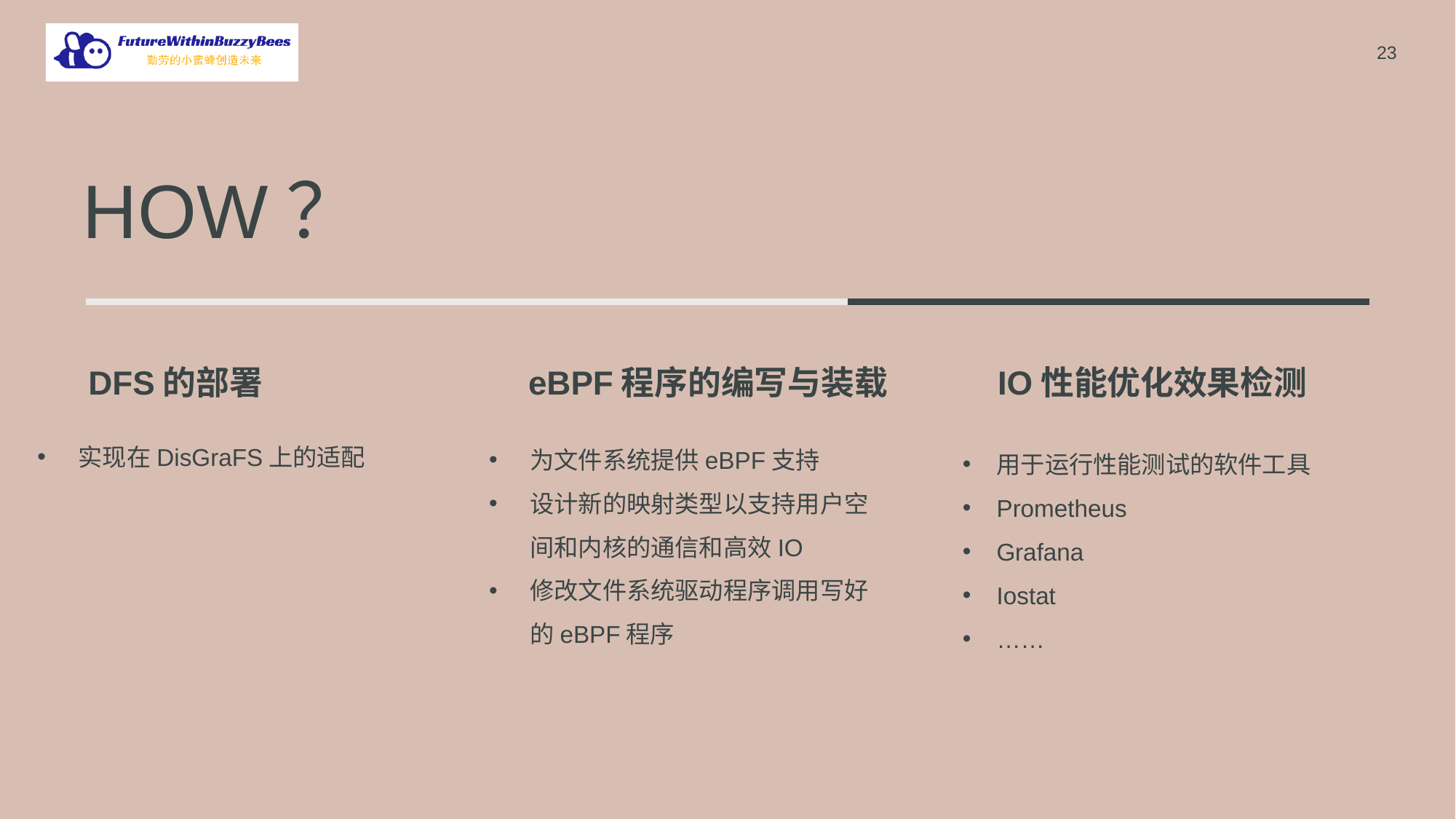

23
# How？
DFS的部署

eBPF程序的编写与装载
IO性能优化效果检测
实现在DisGraFS上的适配
为文件系统提供eBPF支持
设计新的映射类型以支持用户空间和内核的通信和高效IO
修改文件系统驱动程序调用写好的eBPF程序

用于运行性能测试的软件工具
Prometheus
Grafana
Iostat
……